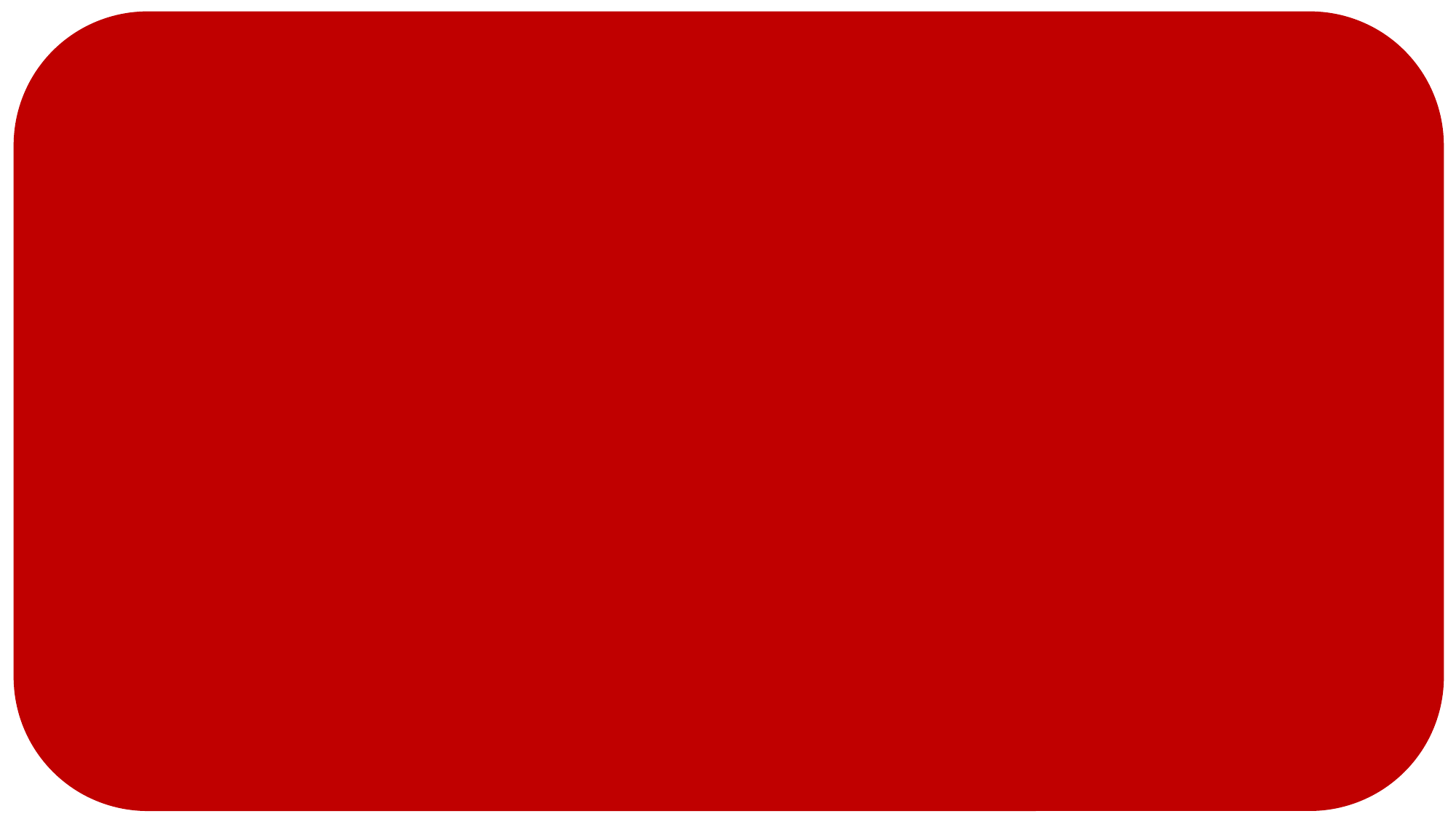

파고다 인강
극성수기 신규매체 제안
2019. 10. 17
By  더블트리인터랙티브